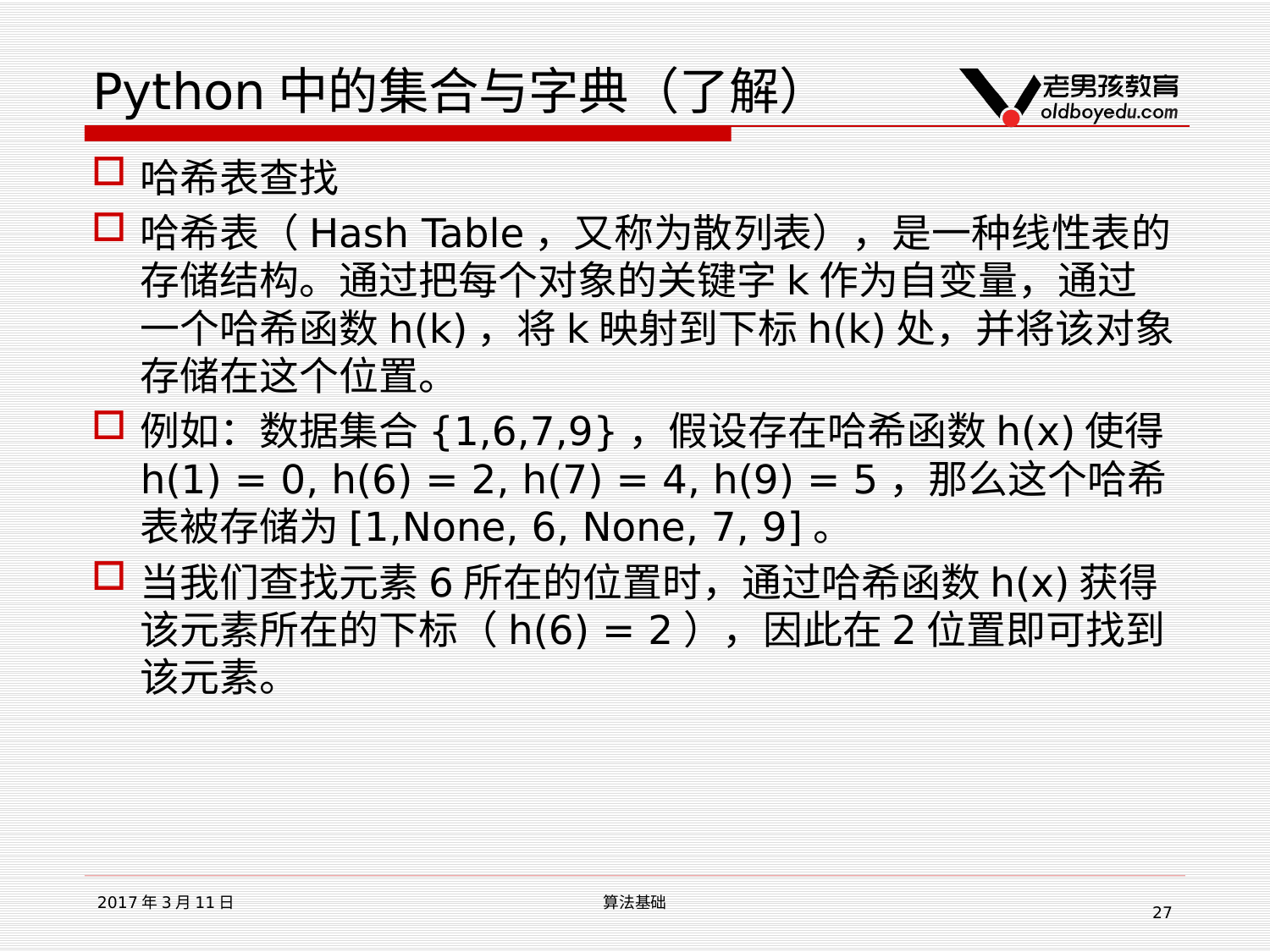

# Python中的集合与字典（了解）
哈希表查找
哈希表（Hash Table，又称为散列表），是一种线性表的存储结构。通过把每个对象的关键字k作为自变量，通过一个哈希函数h(k)，将k映射到下标h(k)处，并将该对象存储在这个位置。
例如：数据集合{1,6,7,9}，假设存在哈希函数h(x)使得h(1) = 0, h(6) = 2, h(7) = 4, h(9) = 5，那么这个哈希表被存储为[1,None, 6, None, 7, 9]。
当我们查找元素6所在的位置时，通过哈希函数h(x)获得该元素所在的下标（h(6) = 2），因此在2位置即可找到该元素。

2017年3月11日
算法基础
27